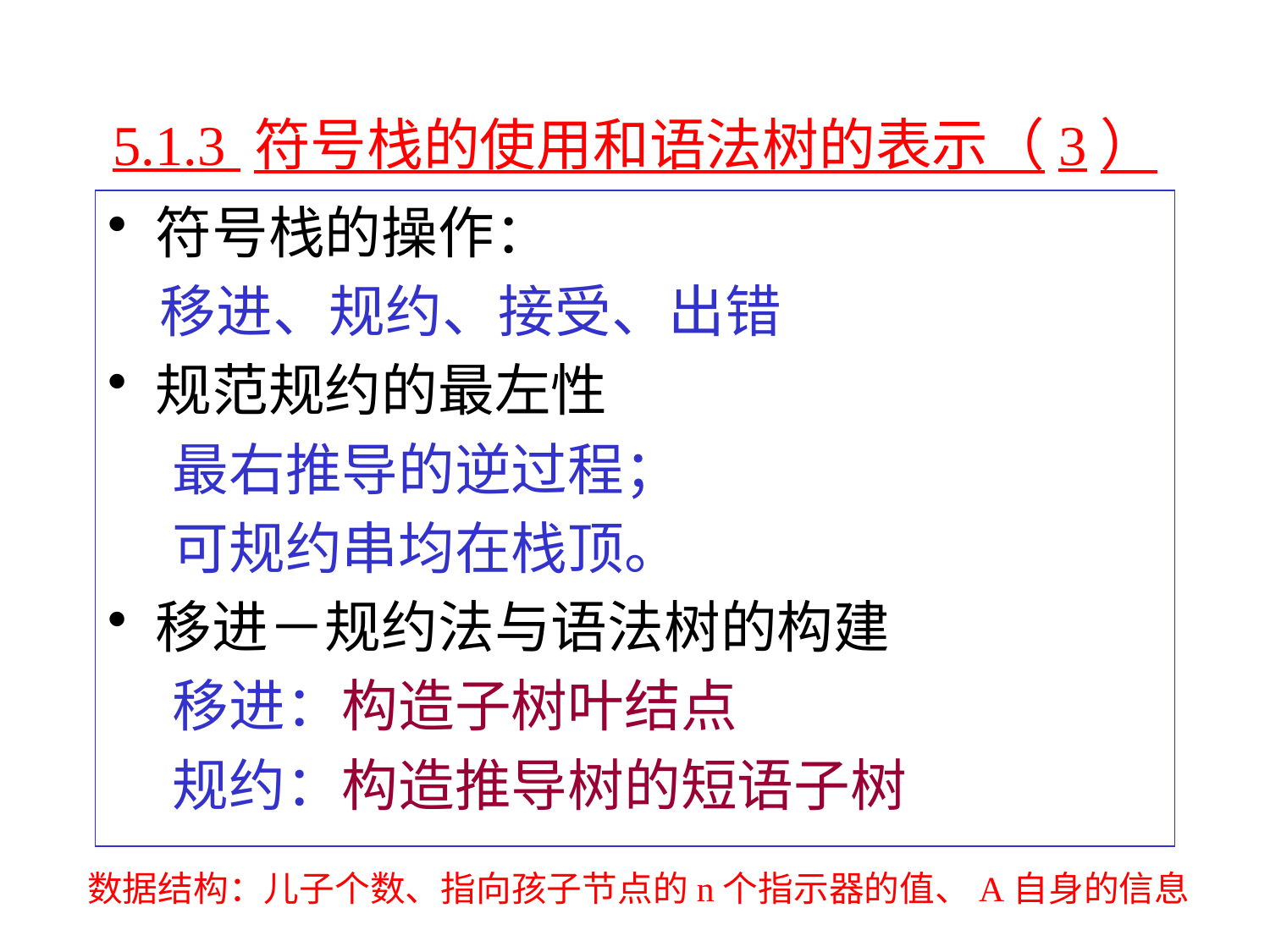

# 5.1.3 符号栈的使用和语法树的表示（3）
符号栈的操作：
   移进、规约、接受、出错
规范规约的最左性
    最右推导的逆过程；
    可规约串均在栈顶。
移进－规约法与语法树的构建
    移进：构造子树叶结点
    规约：构造推导树的短语子树
数据结构：儿子个数、指向孩子节点的n个指示器的值、A自身的信息